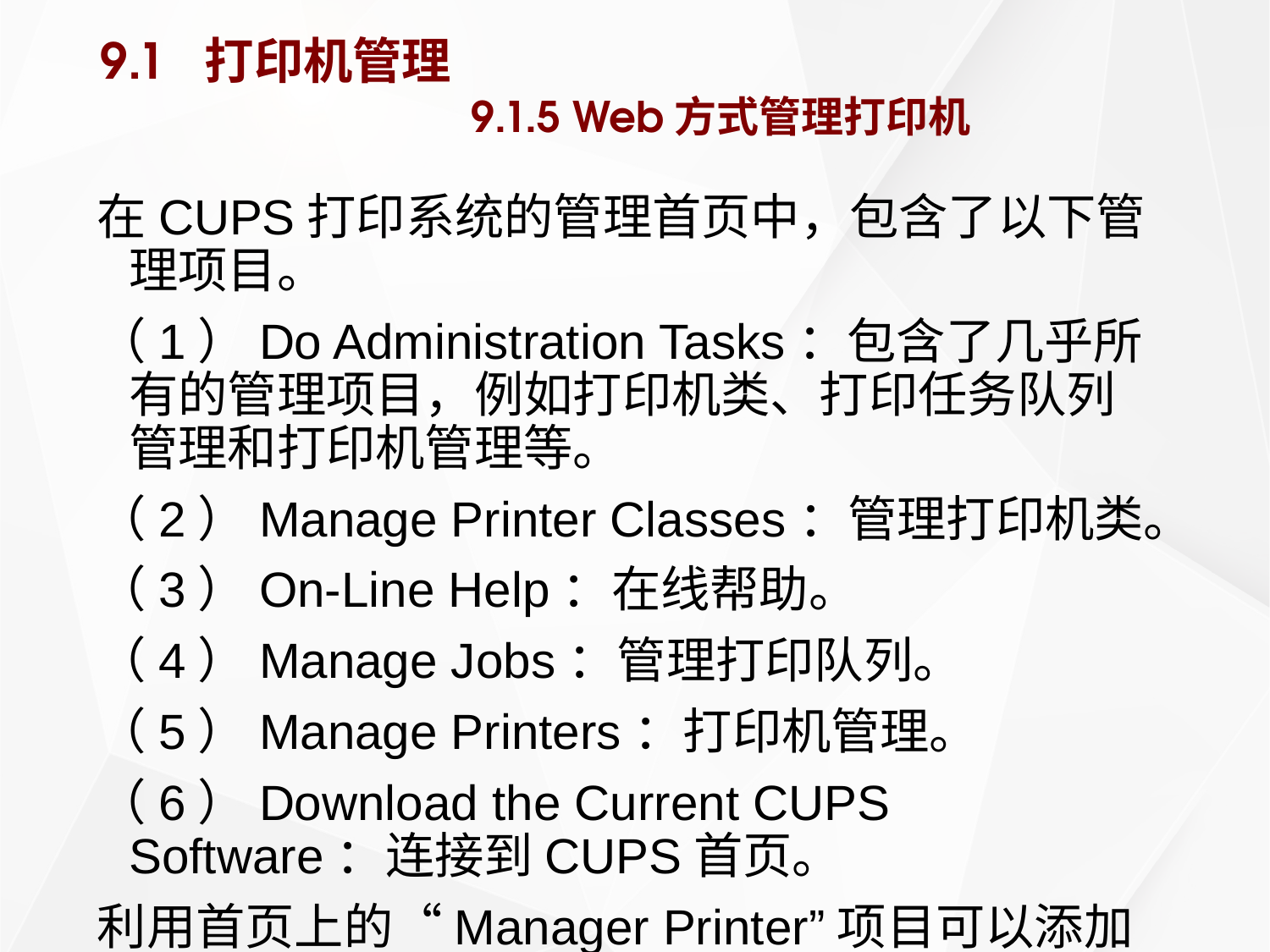

# 9.1  打印机管理 9.1.5 Web方式管理打印机
在CUPS打印系统的管理首页中，包含了以下管理项目。
（1）Do Administration Tasks：包含了几乎所有的管理项目，例如打印机类、打印任务队列管理和打印机管理等。
（2）Manage Printer Classes：管理打印机类。
（3）On-Line Help：在线帮助。
（4）Manage Jobs：管理打印队列。
（5）Manage Printers：打印机管理。
（6）Download the Current CUPS Software：连接到CUPS首页。
利用首页上的“Manager Printer”项目可以添加打印机，具体步骤如下：